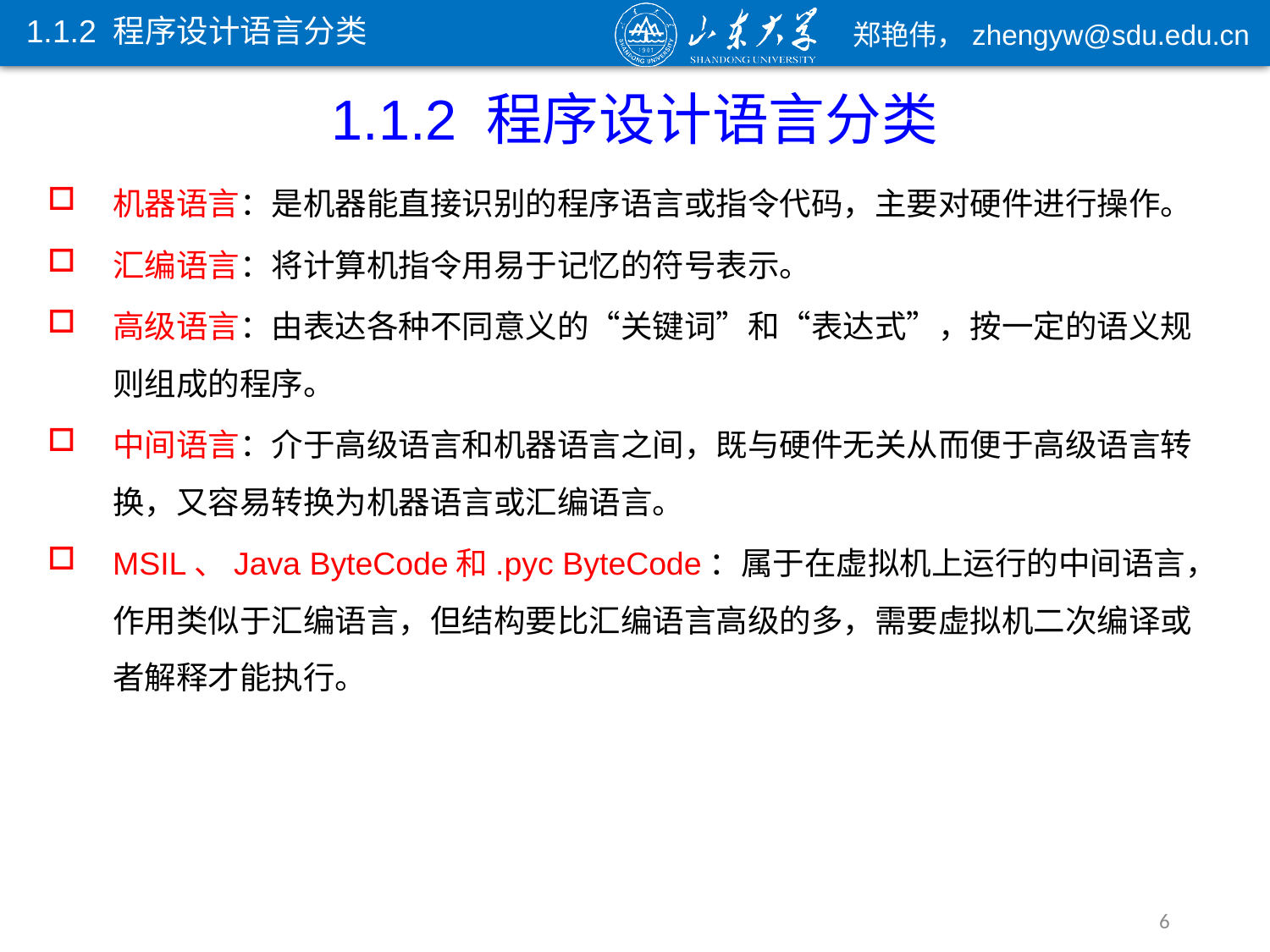

1.1.2 程序设计语言分类
1.1.2 程序设计语言分类
机器语言：是机器能直接识别的程序语言或指令代码，主要对硬件进行操作。
汇编语言：将计算机指令用易于记忆的符号表示。
高级语言：由表达各种不同意义的“关键词”和“表达式”，按一定的语义规则组成的程序。
中间语言：介于高级语言和机器语言之间，既与硬件无关从而便于高级语言转换，又容易转换为机器语言或汇编语言。
MSIL、Java ByteCode和.pyc ByteCode：属于在虚拟机上运行的中间语言，作用类似于汇编语言，但结构要比汇编语言高级的多，需要虚拟机二次编译或者解释才能执行。
6